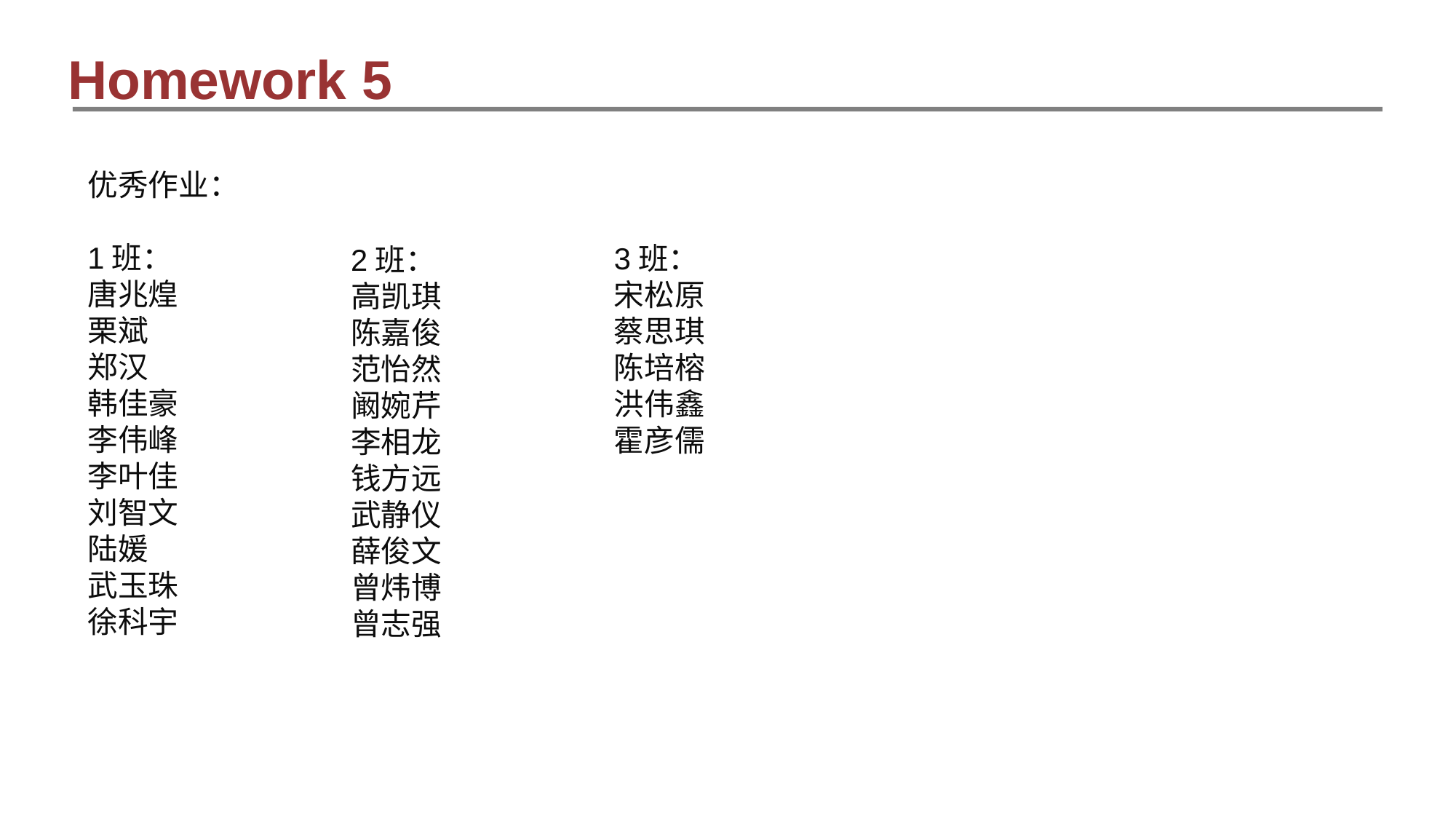

Homework 5
优秀作业：

1班：
唐兆煌
栗斌
郑汉
韩佳豪
李伟峰
李叶佳
刘智文
陆媛
武玉珠
徐科宇
3班：
宋松原
蔡思琪
陈培榕
洪伟鑫
霍彦儒
2班：
高凯琪
陈嘉俊
范怡然
阚婉芹
李相龙
钱方远
武静仪
薛俊文
曾炜博
曾志强